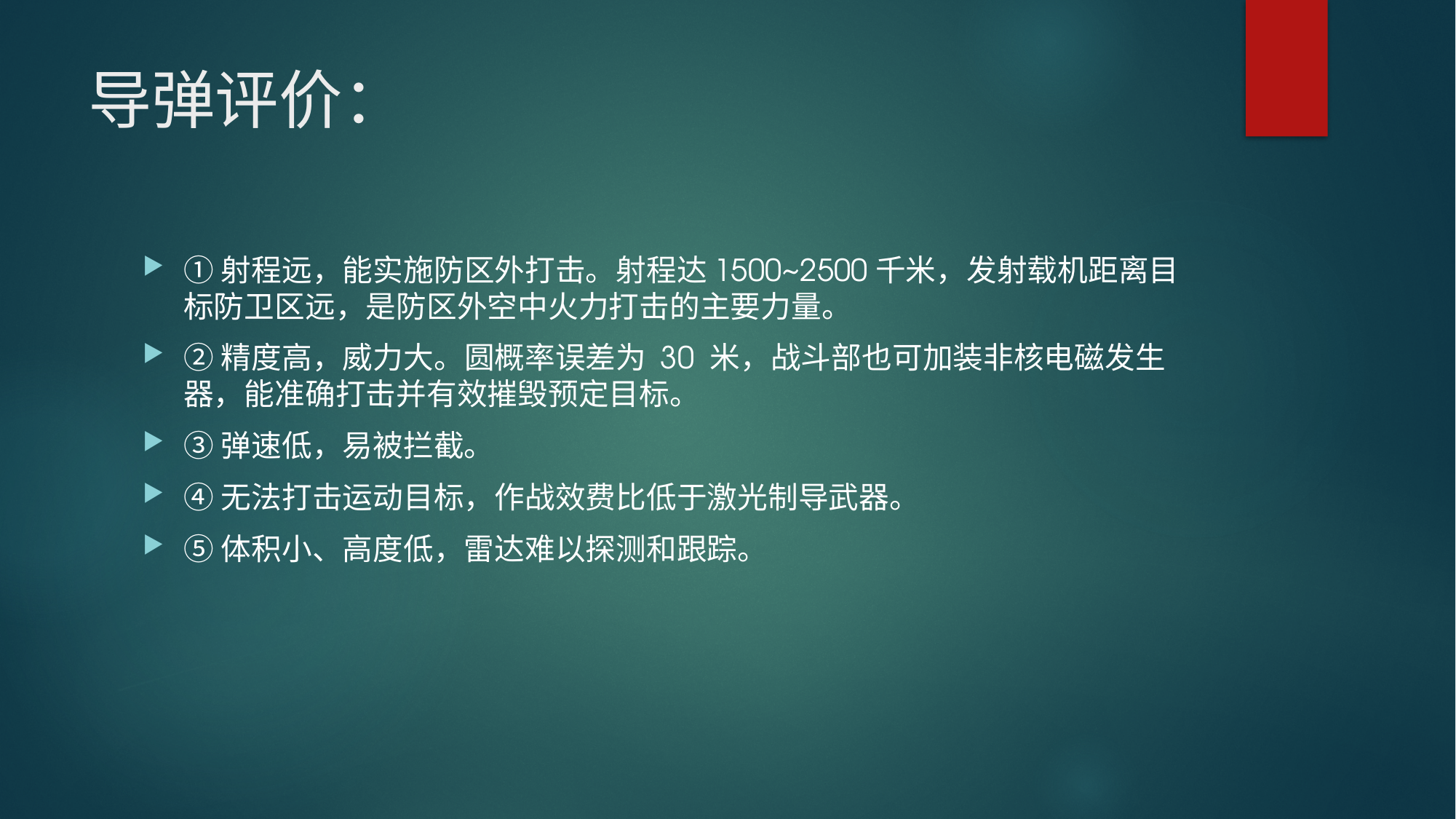

# 导弹评价：
①射程远，能实施防区外打击。射程达1500~2500千米，发射载机距离目标防卫区远，是防区外空中火力打击的主要力量。
②精度高，威力大。圆概率误差为 30 米，战斗部也可加装非核电磁发生器，能准确打击并有效摧毁预定目标。
③弹速低，易被拦截。
④无法打击运动目标，作战效费比低于激光制导武器。
⑤体积小、高度低，雷达难以探测和跟踪。